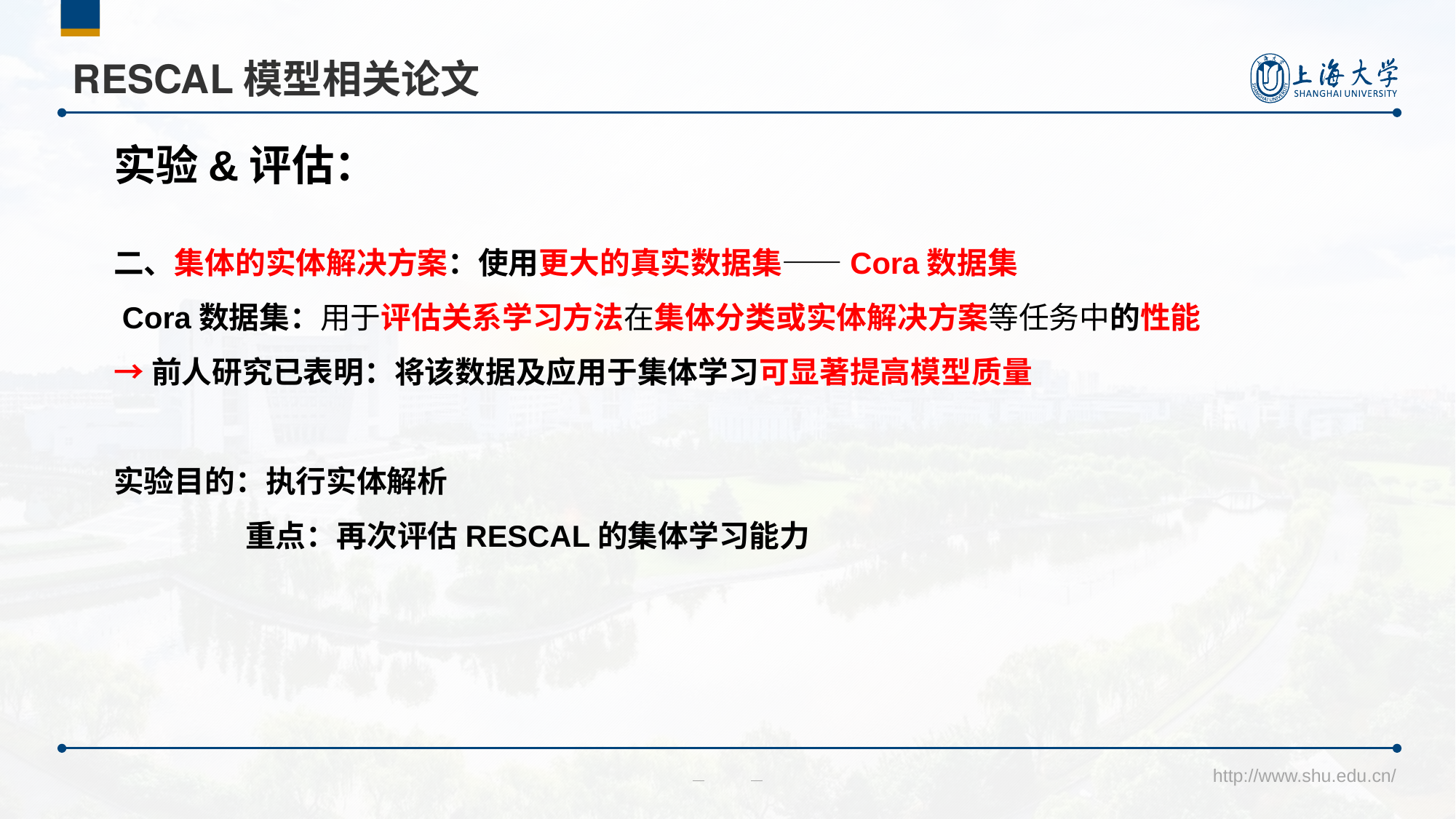

# RESCAL模型相关论文
实验&评估：

二、集体的实体解决方案：使用更大的真实数据集——Cora数据集
 Cora数据集：用于评估关系学习方法在集体分类或实体解决方案等任务中的性能
→前人研究已表明：将该数据及应用于集体学习可显著提高模型质量

实验目的：执行实体解析
                  重点：再次评估RESCAL的集体学习能力
89